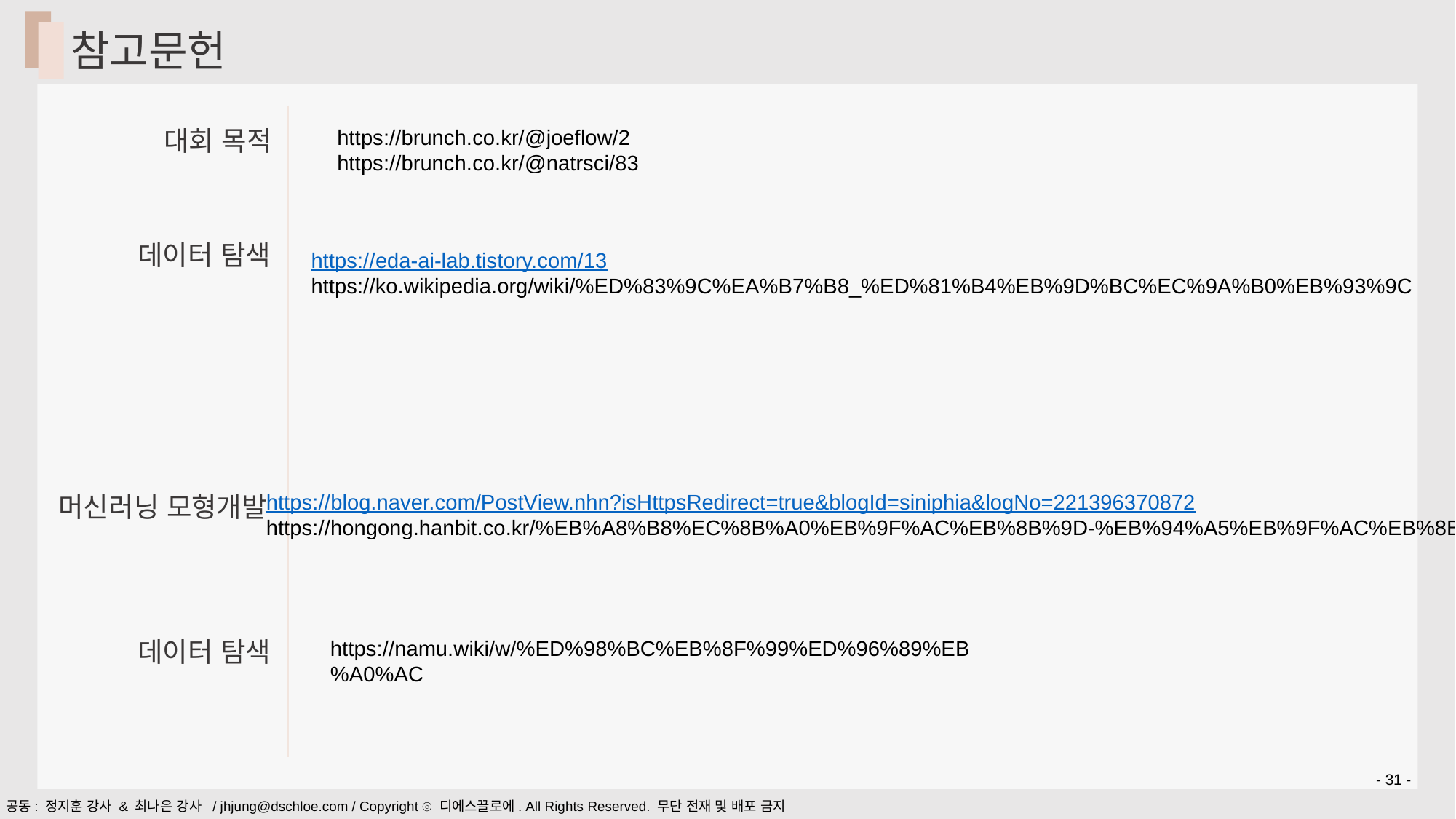

참고문헌

대회 목적
https://brunch.co.kr/@joeflow/2
https://brunch.co.kr/@natrsci/83
데이터 탐색
https://eda-ai-lab.tistory.com/13
https://ko.wikipedia.org/wiki/%ED%83%9C%EA%B7%B8_%ED%81%B4%EB%9D%BC%EC%9A%B0%EB%93%9C
https://blog.naver.com/PostView.nhn?isHttpsRedirect=true&blogId=siniphia&logNo=221396370872
https://hongong.hanbit.co.kr/%EB%A8%B8%EC%8B%A0%EB%9F%AC%EB%8B%9D-%EB%94%A5%EB%9F%AC%EB%8B%9D-%EC%95%8C%EA%B3%A0%EB%A6%AC%EC%A6%98%EC%9D%84-%EC%86%8C%EA%B0%9C%ED%95%A9%EB%8B%88%EB%8B%A4/

머신러닝 모형개발
데이터 탐색
https://namu.wiki/w/%ED%98%BC%EB%8F%99%ED%96%89%EB%A0%AC
- 31 -